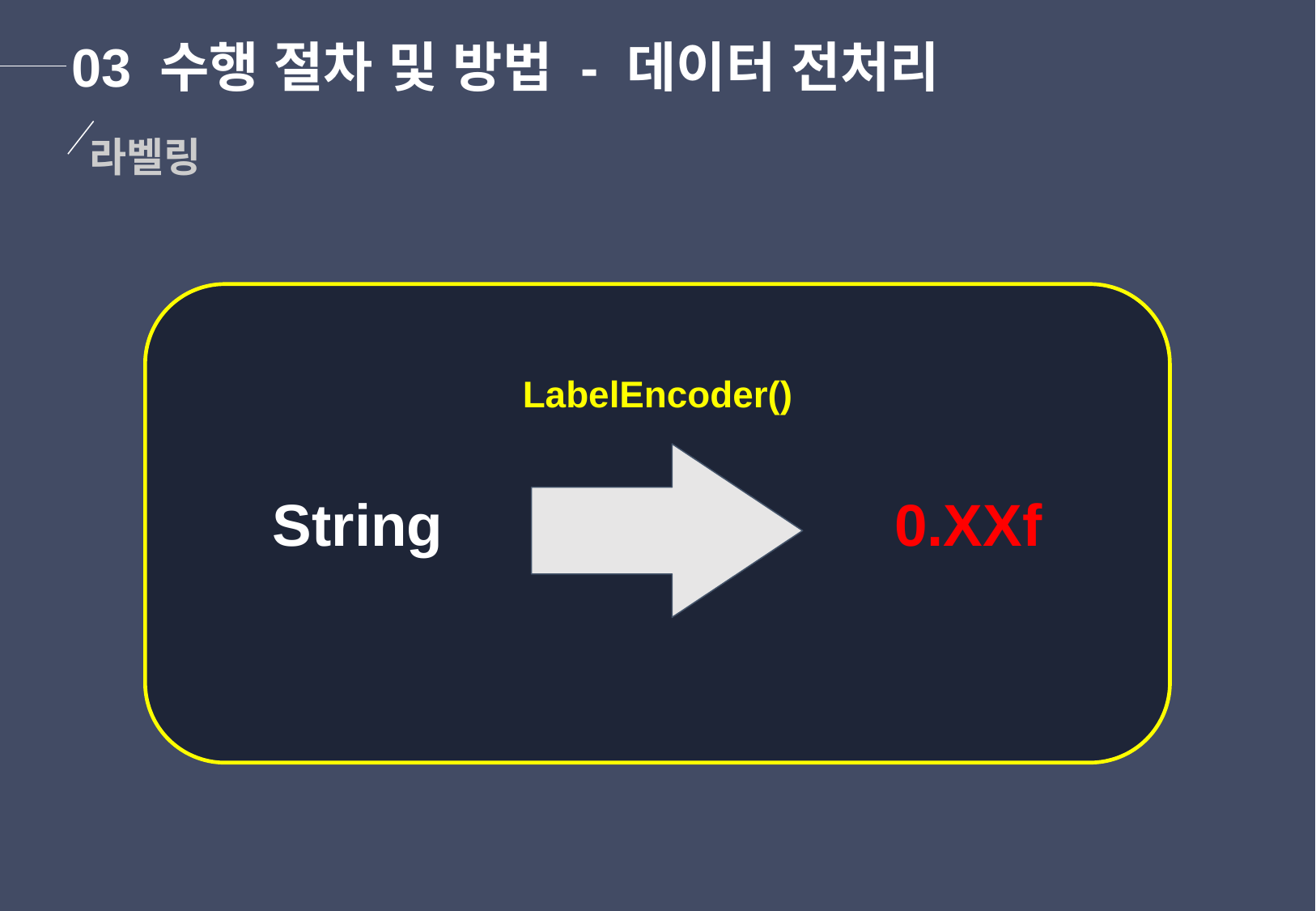

03 수행 절차 및 방법 - 데이터 전처리
라벨링

LabelEncoder()

String
0.XXf